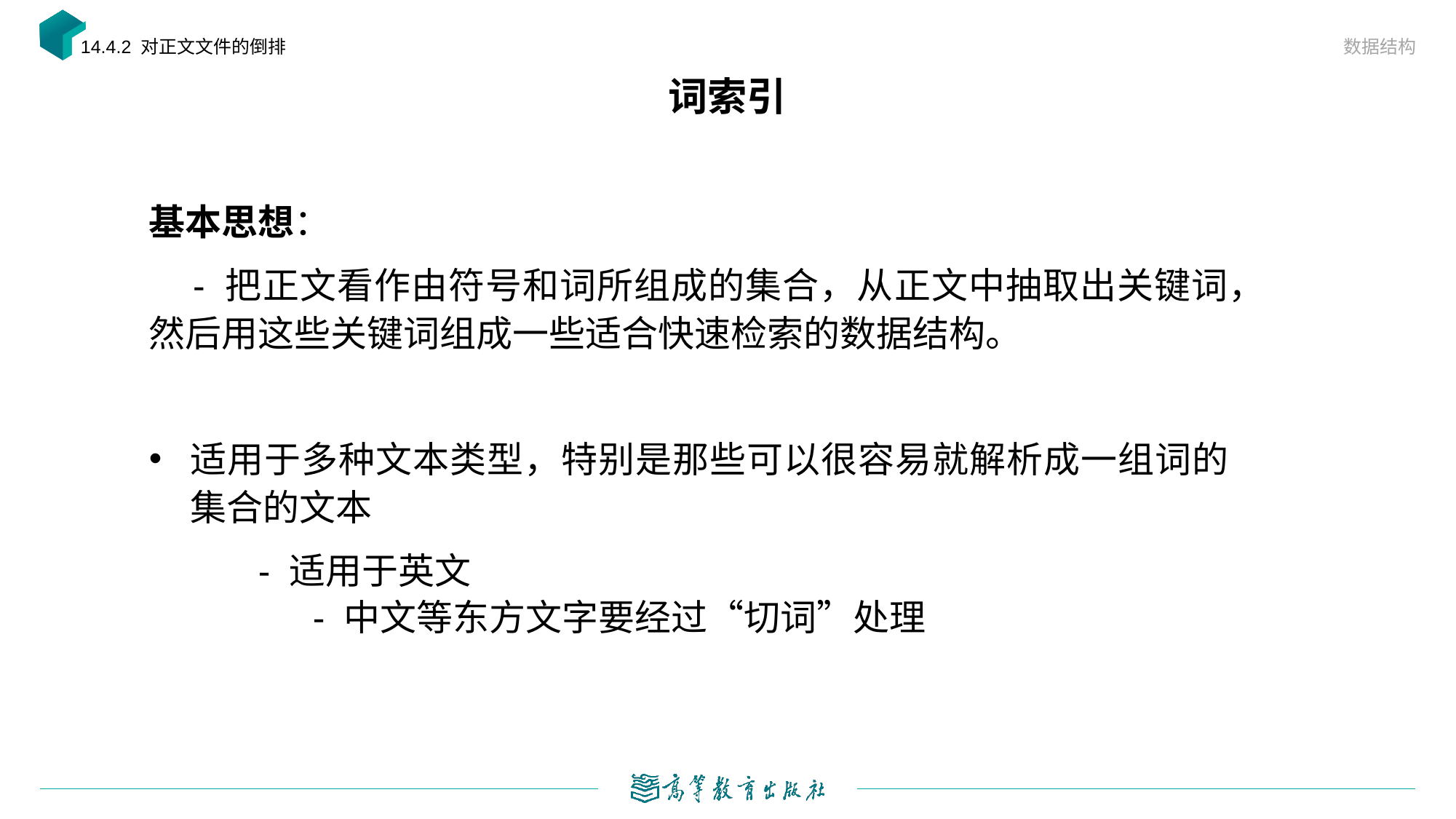

数据结构
14.4.2 对正文文件的倒排
# 词索引
基本思想：
    - 把正文看作由符号和词所组成的集合，从正文中抽取出关键词，然后用这些关键词组成一些适合快速检索的数据结构。

适用于多种文本类型，特别是那些可以很容易就解析成一组词的集合的文本
	- 适用于英文
	- 中文等东方文字要经过“切词”处理